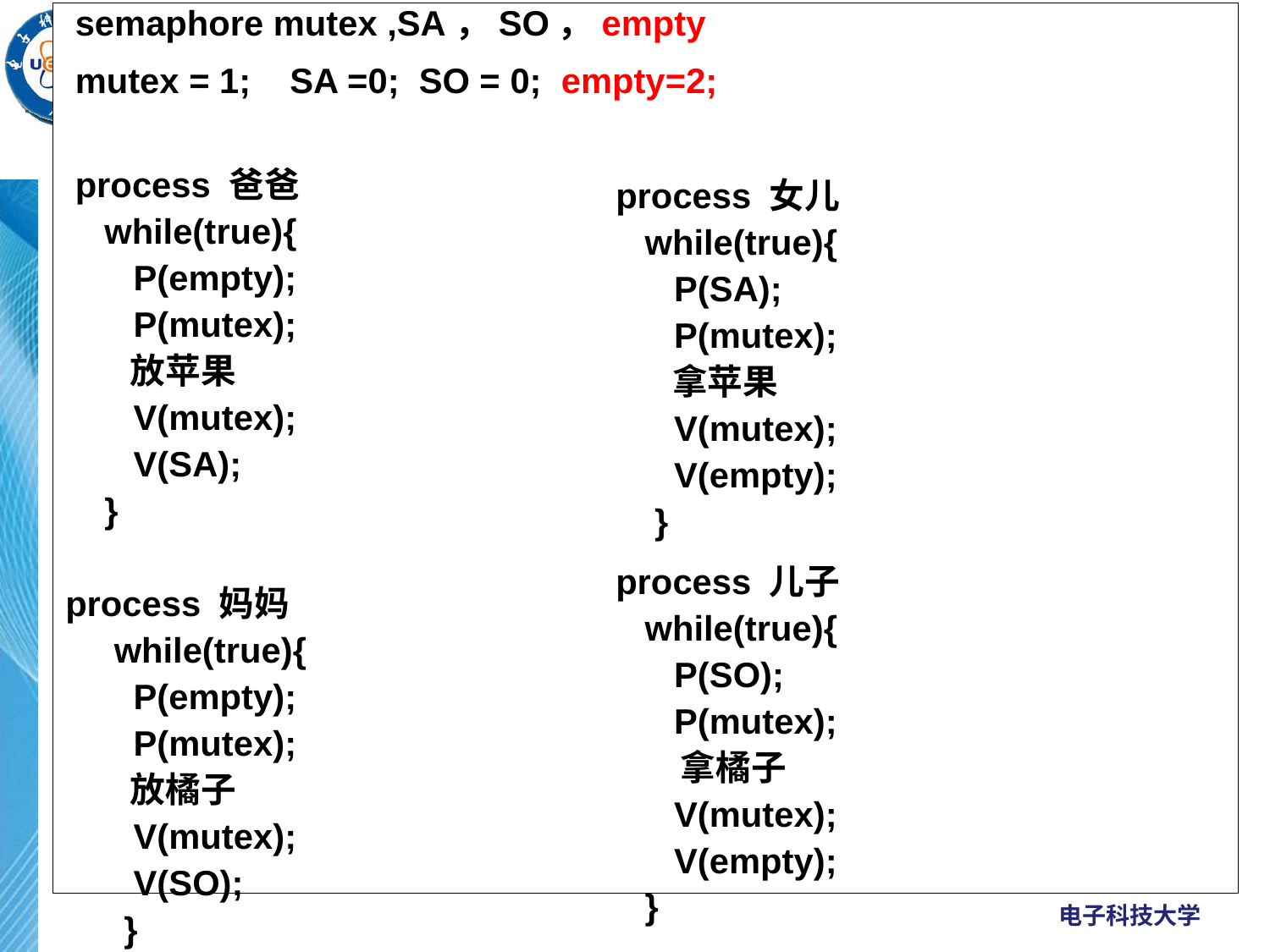

semaphore mutex ,SA，SO，empty
 mutex = 1;    SA =0;  SO = 0;  empty=2;

 process 爸爸
    while(true){
       P(empty);
       P(mutex);
       放苹果
       V(mutex);
       V(SA);
    }

process 妈妈
     while(true){
       P(empty);
       P(mutex);
       放橘子
       V(mutex);
       V(SO);
      }
process 女儿
   while(true){
      P(SA);
      P(mutex);
      拿苹果
      V(mutex);
      V(empty);
    }
process 儿子
   while(true){
      P(SO);
      P(mutex);
       拿橘子
      V(mutex);
      V(empty);
   }